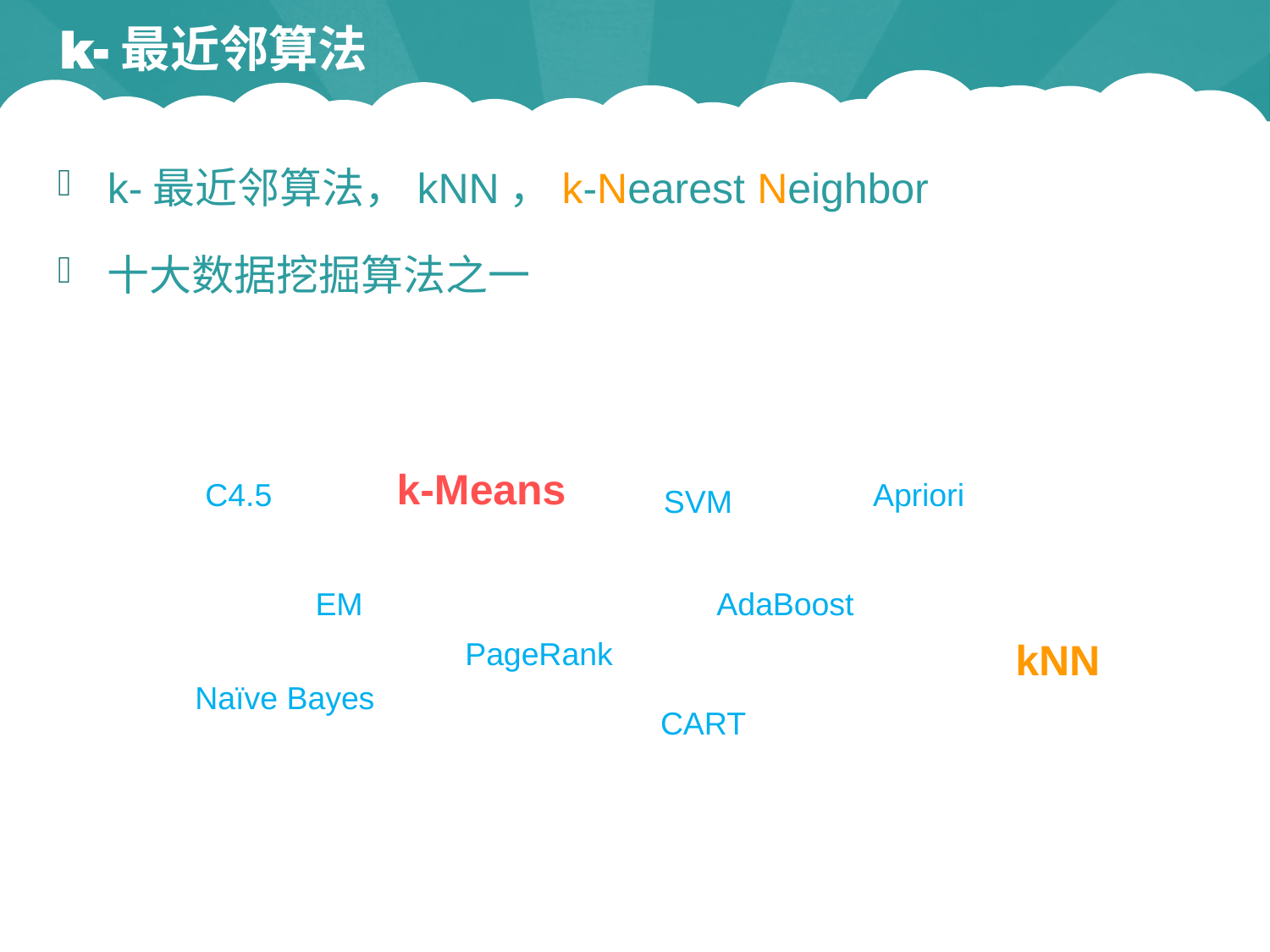

# k-最近邻算法
k-最近邻算法，kNN，k-Nearest Neighbor
十大数据挖掘算法之一
k-Means
C4.5
Apriori
SVM
EM
AdaBoost
PageRank
kNN
Naïve Bayes
CART